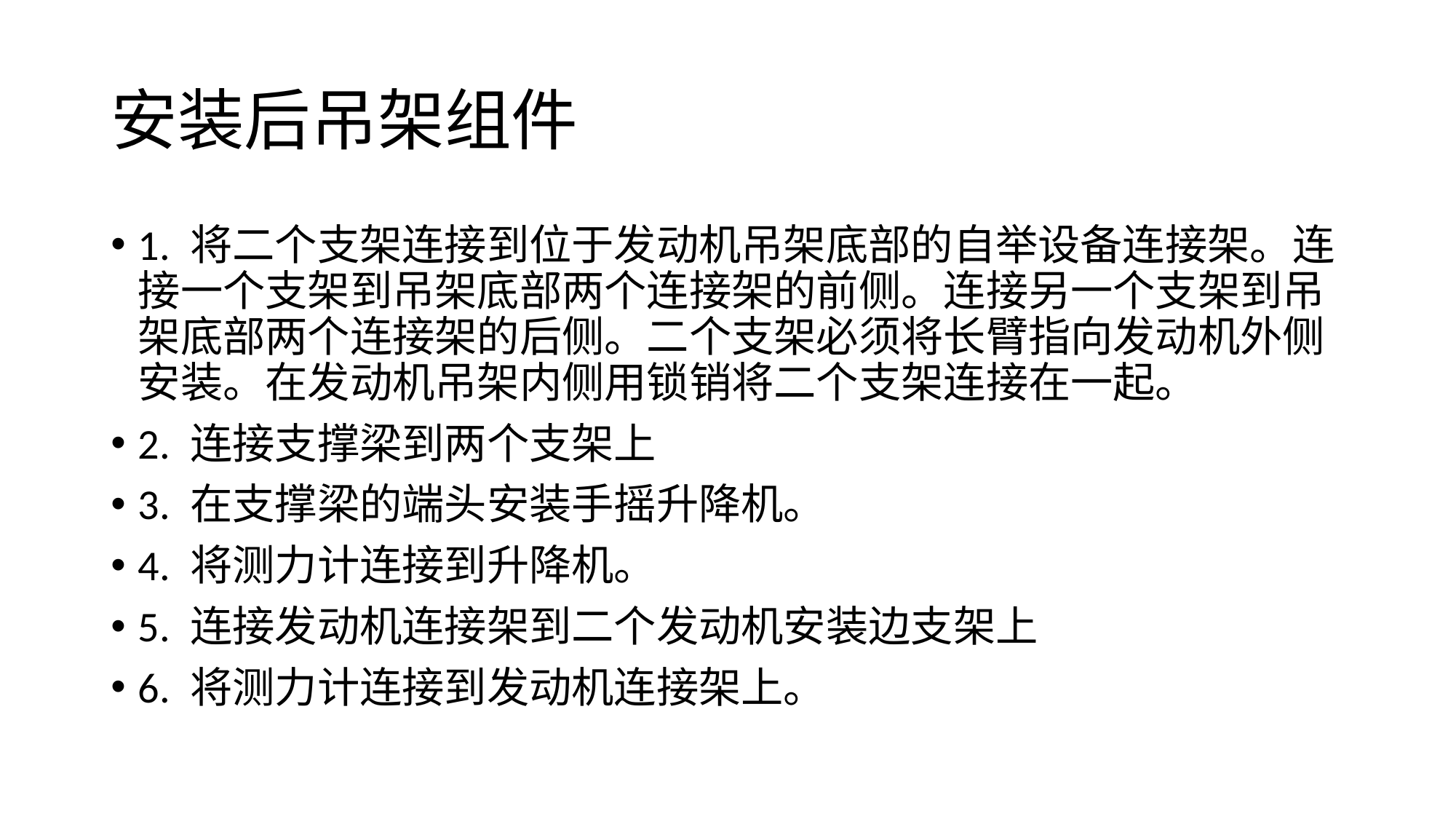

# 安装后吊架组件
1. 将二个支架连接到位于发动机吊架底部的自举设备连接架。连接一个支架到吊架底部两个连接架的前侧。连接另一个支架到吊架底部两个连接架的后侧。二个支架必须将长臂指向发动机外侧安装。在发动机吊架内侧用锁销将二个支架连接在一起。
2. 连接支撑梁到两个支架上
3. 在支撑梁的端头安装手摇升降机。
4. 将测力计连接到升降机。
5. 连接发动机连接架到二个发动机安装边支架上
6. 将测力计连接到发动机连接架上。